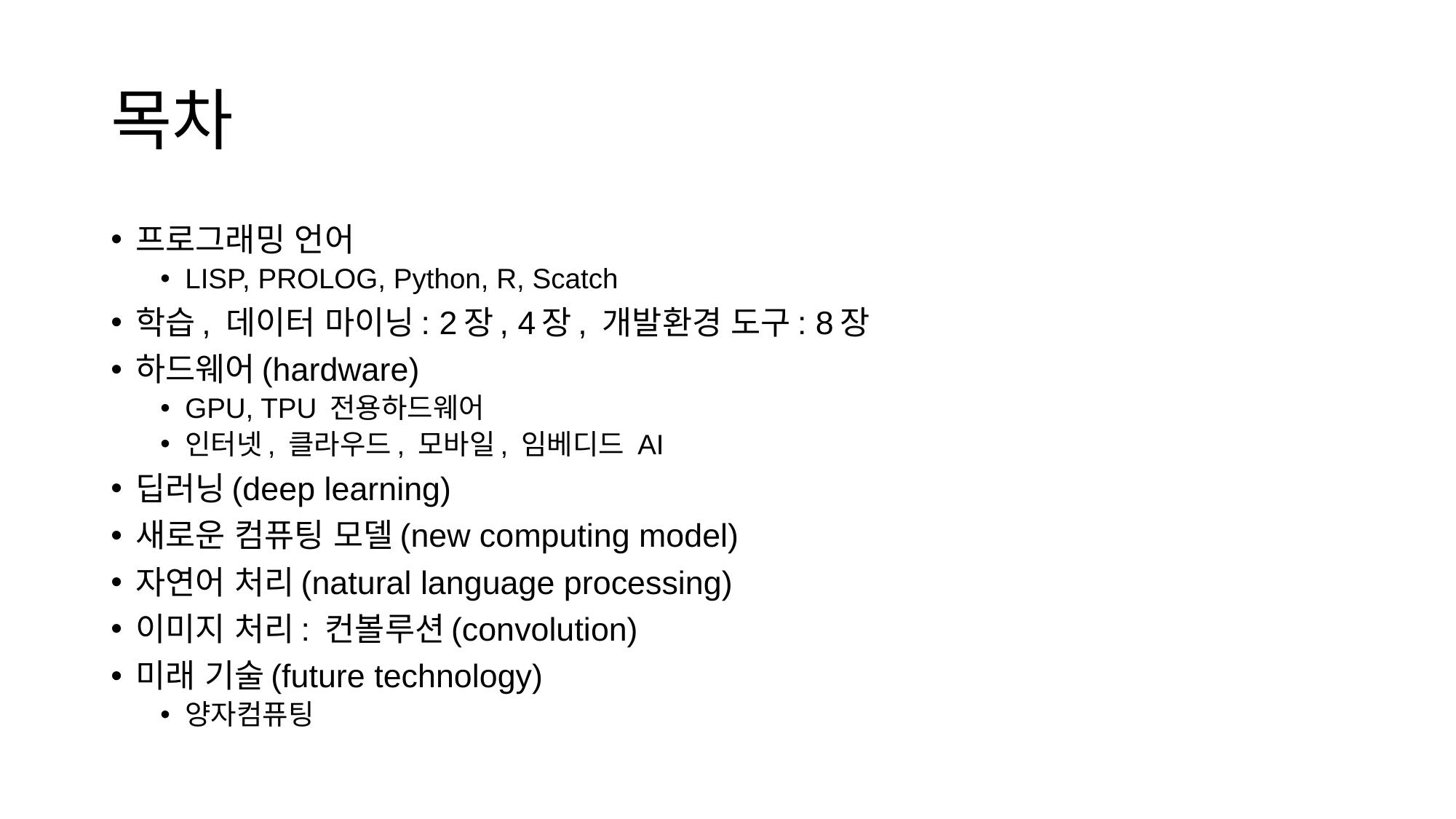

# 목차
프로그래밍 언어
LISP, PROLOG, Python, R, Scatch
학습, 데이터 마이닝: 2장, 4장, 개발환경 도구: 8장
하드웨어(hardware)
GPU, TPU 전용하드웨어
인터넷, 클라우드, 모바일, 임베디드 AI
딥러닝(deep learning)
새로운 컴퓨팅 모델(new computing model)
자연어 처리(natural language processing)
이미지 처리: 컨볼루션(convolution)
미래 기술(future technology)
양자컴퓨팅